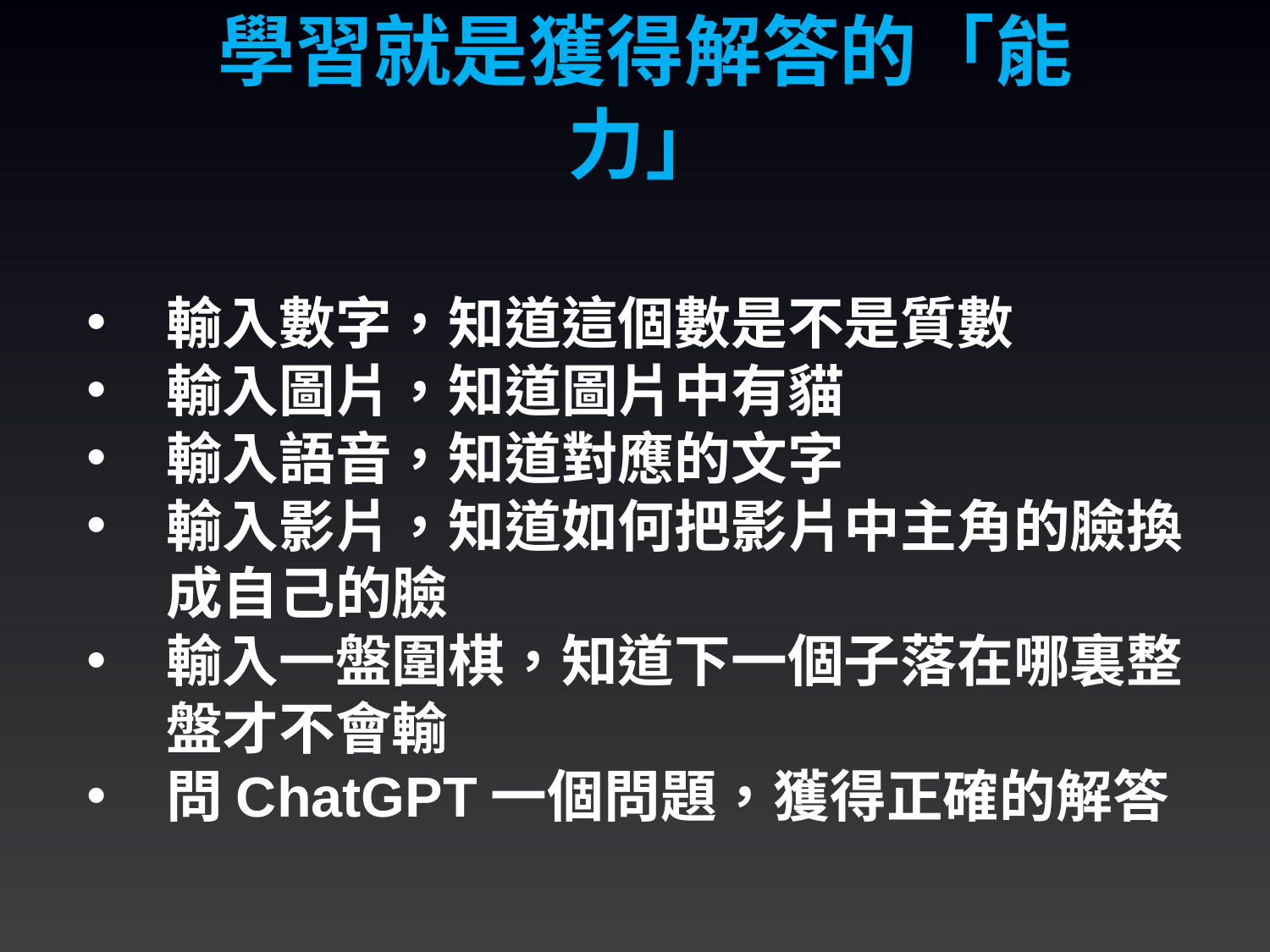

學習就是獲得解答的「能力」
輸入數字，知道這個數是不是質數
輸入圖片，知道圖片中有貓
輸入語音，知道對應的文字
輸入影片，知道如何把影片中主角的臉換成自己的臉
輸入一盤圍棋，知道下一個子落在哪裏整盤才不會輸
問ChatGPT一個問題，獲得正確的解答